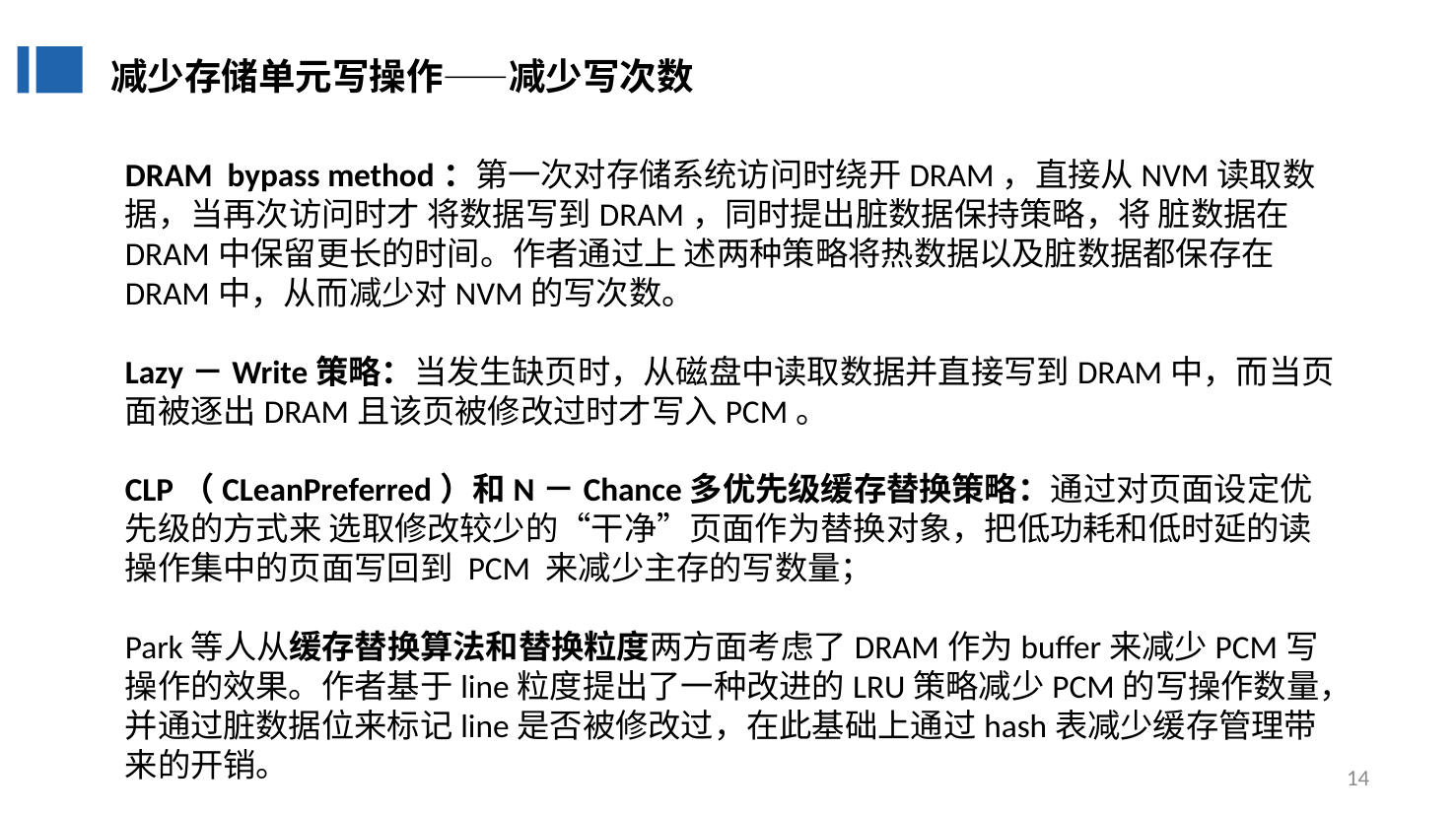

减少存储单元写操作——减少写次数

DRAM  bypass method：第一次对存储系统访问时绕开DRAM，直接从NVM读取数据，当再次访问时才 将数据写到DRAM，同时提出脏数据保持策略，将 脏数据在DRAM中保留更长的时间。作者通过上 述两种策略将热数据以及脏数据都保存在DRAM中，从而减少对NVM的写次数。

Lazy－Write策略：当发生缺页时，从磁盘中读取数据并直接写到DRAM中，而当页面被逐出DRAM且该页被修改过时才写入PCM。

CLP（CLeanPreferred）和N－Chance多优先级缓存替换策略：通过对页面设定优先级的方式来 选取修改较少的“干净”页面作为替换对象，把低功耗和低时延的读操作集中的页面写回到 PCM 来减少主存的写数量；

Park等人从缓存替换算法和替换粒度两方面考虑了DRAM作为buffer来减少PCM写操作的效果。作者基于line粒度提出了一种改进的LRU策略减少PCM的写操作数量，并通过脏数据位来标记line是否被修改过，在此基础上通过hash表减少缓存管理带来的开销。

14